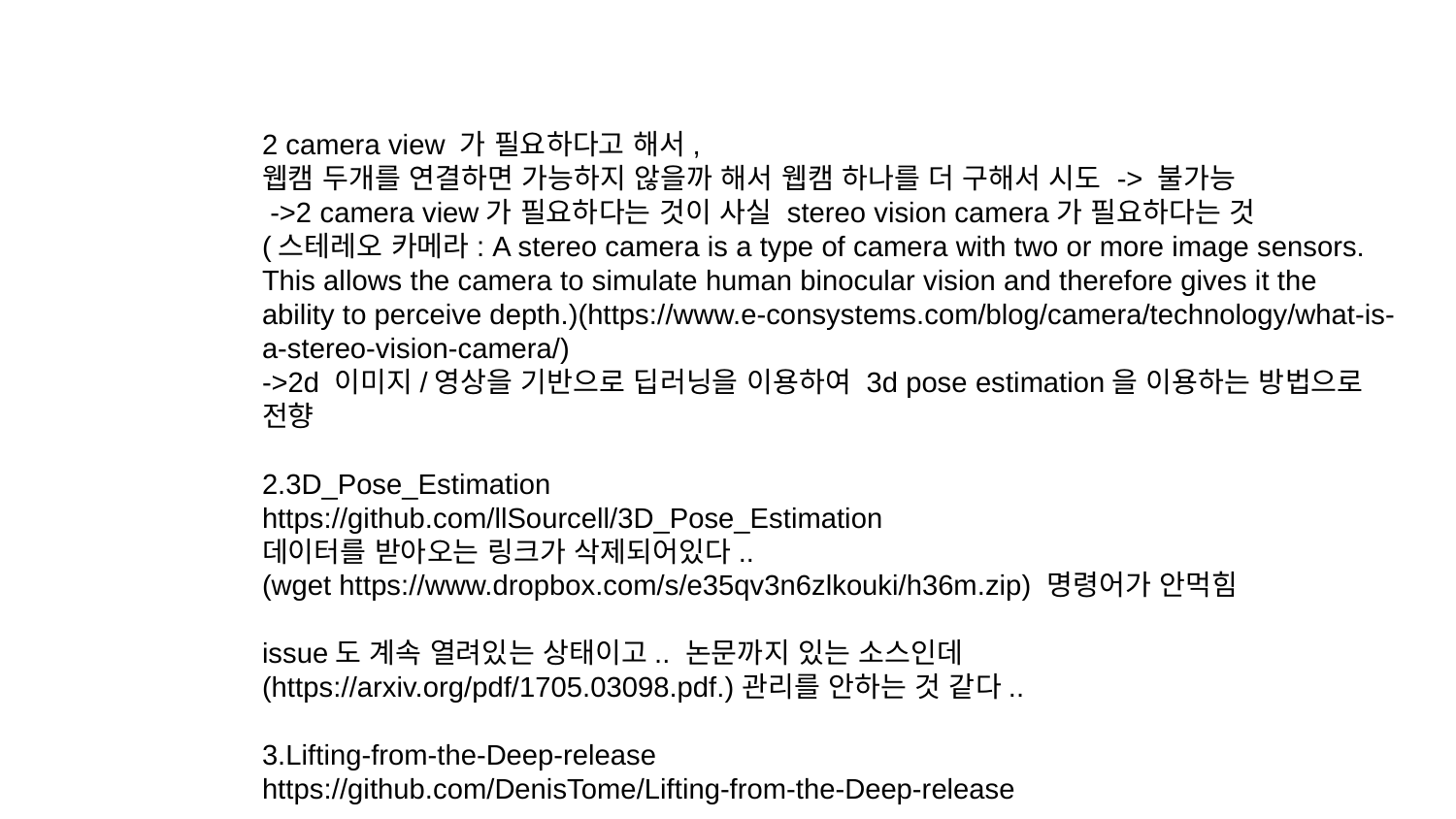

2 camera view 가 필요하다고 해서,
웹캠 두개를 연결하면 가능하지 않을까 해서 웹캠 하나를 더 구해서 시도 -> 불가능
 ->2 camera view가 필요하다는 것이 사실 stereo vision camera가 필요하다는 것
(스테레오 카메라: A stereo camera is a type of camera with two or more image sensors. This allows the camera to simulate human binocular vision and therefore gives it the ability to perceive depth.)(https://www.e-consystems.com/blog/camera/technology/what-is-a-stereo-vision-camera/)
->2d 이미지/영상을 기반으로 딥러닝을 이용하여 3d pose estimation을 이용하는 방법으로 전향

2.3D_Pose_Estimation
https://github.com/llSourcell/3D_Pose_Estimation
데이터를 받아오는 링크가 삭제되어있다..
(wget https://www.dropbox.com/s/e35qv3n6zlkouki/h36m.zip) 명령어가 안먹힘

issue도 계속 열려있는 상태이고.. 논문까지 있는 소스인데 (https://arxiv.org/pdf/1705.03098.pdf.)관리를 안하는 것 같다..

3.Lifting-from-the-Deep-release
https://github.com/DenisTome/Lifting-from-the-Deep-release

setup.sh가 실행이 제대로 안됨..

4.lightweight-human-pose-estimation-3d-demo.pytorch
https://github.com/Daniil-Osokin/lightweight-human-pose-estimation-3d-demo.pytorch
Requirements
1)Python 3.5 (or above)
2)CMake 3.10 (or above)
3)C++ Compiler (g++ or MSVC)
4)OpenCV 4.0 (or above)
+
5)CUDA
6)Pytorch

데모 실행중 pytorch에서 cuda를 못찾는 현상 발생
->프로그램간 호환 문제일것으로 예상하고 시도한것 nvidia 드라이버 재설치 cuda(10.2) 재설치 pytorch(1.11.0)재설치 python(3.8) 재설치.. ->해결안됨..->윈도우 환경에서 시도해보거나 다른 오픈소스를 찾아야봐야 할거같다.

5.pytorch-pose-hg-3d
https://github.com/xingyizhou/pytorch-pose-hg-3d

Human3.6M 가입 승인이 나지 않아서 데이터셋을 구할수 없었음